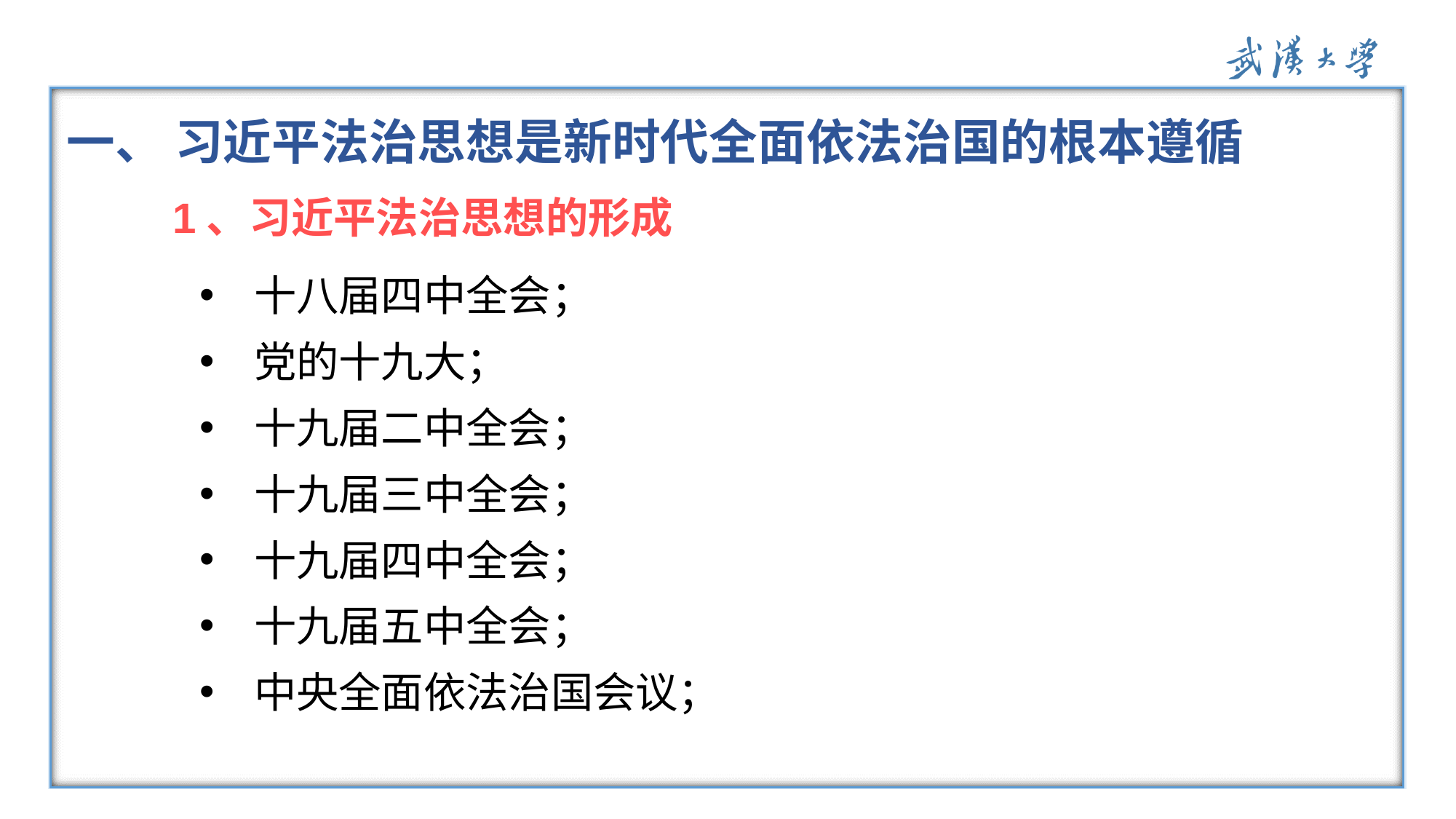

一、 习近平法治思想是新时代全面依法治国的根本遵循
        1、习近平法治思想的形成

十八届四中全会；
党的十九大；
十九届二中全会；
十九届三中全会；
十九届四中全会；
十九届五中全会；
中央全面依法治国会议；